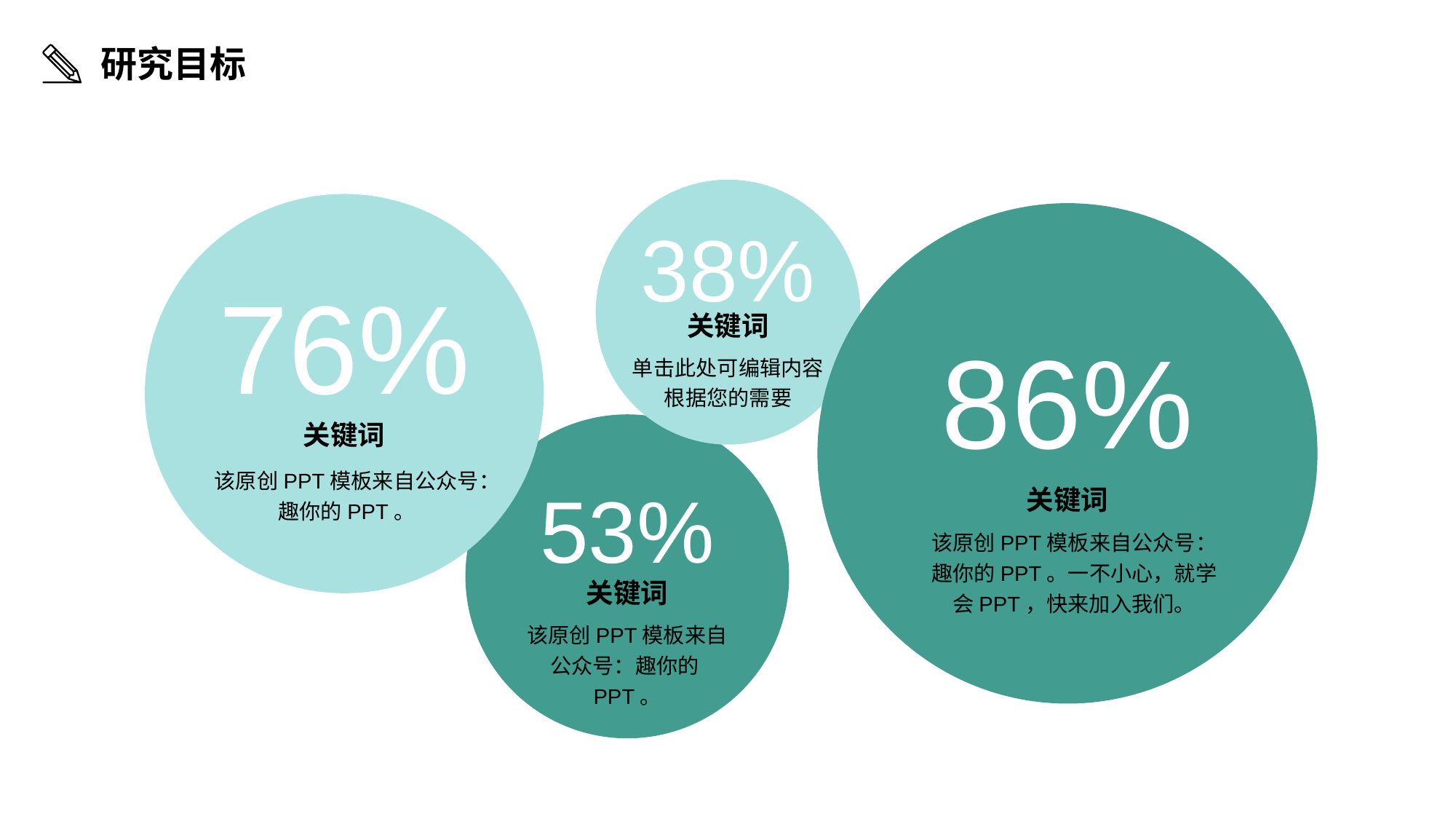

研究目标

38%
76%
关键词
86%
单击此处可编辑内容根据您的需要
关键词

该原创PPT模板来自公众号：趣你的PPT。
53%
关键词
该原创PPT模板来自公众号：趣你的PPT。一不小心，就学会PPT，快来加入我们。
关键词
该原创PPT模板来自公众号：趣你的PPT。